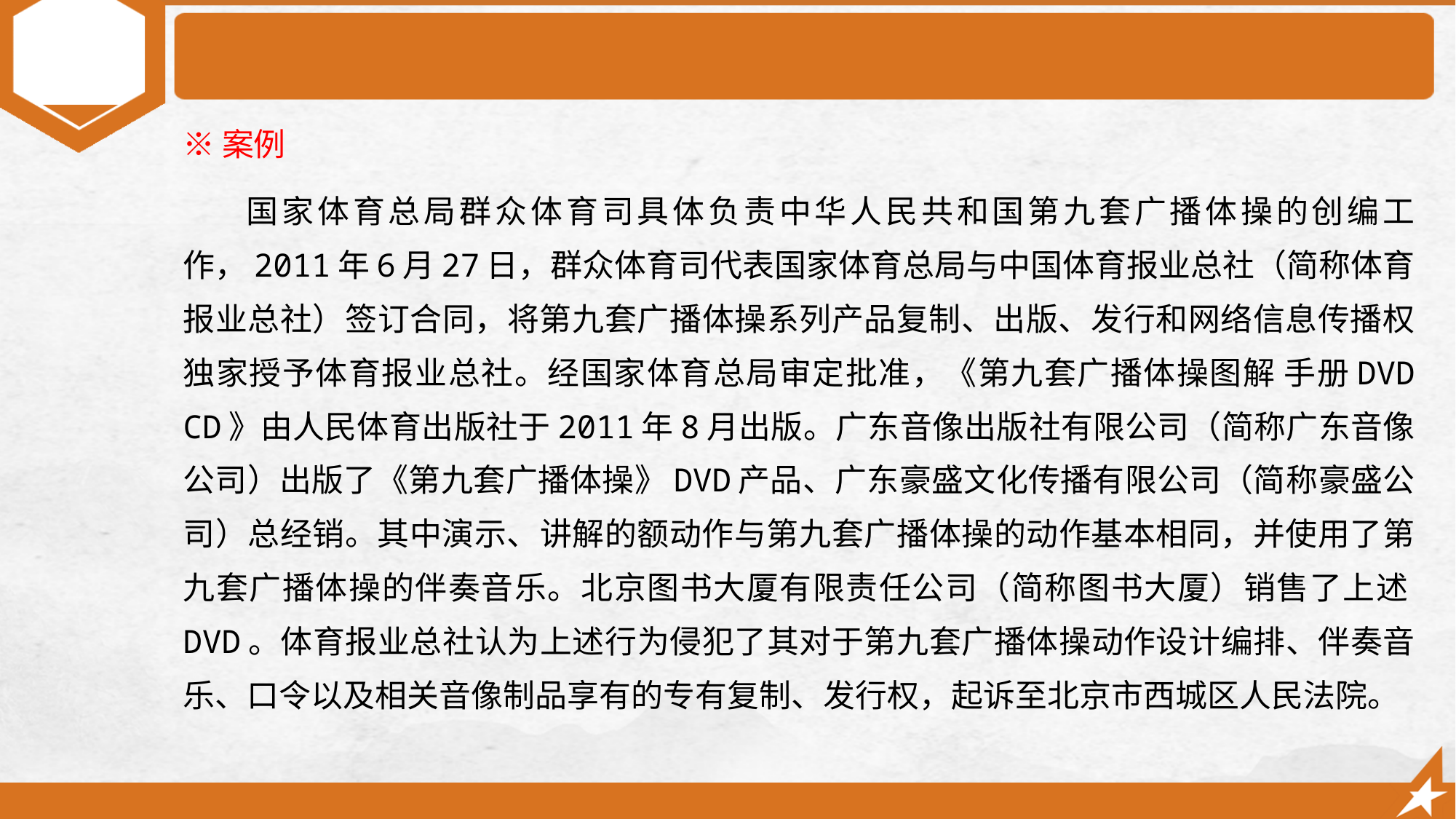

※案例
     国家体育总局群众体育司具体负责中华人民共和国第九套广播体操的创编工作，2011年6月27日，群众体育司代表国家体育总局与中国体育报业总社（简称体育报业总社）签订合同，将第九套广播体操系列产品复制、出版、发行和网络信息传播权独家授予体育报业总社。经国家体育总局审定批准，《第九套广播体操图解 手册DVD CD》由人民体育出版社于2011年8月出版。广东音像出版社有限公司（简称广东音像公司）出版了《第九套广播体操》DVD产品、广东豪盛文化传播有限公司（简称豪盛公司）总经销。其中演示、讲解的额动作与第九套广播体操的动作基本相同，并使用了第九套广播体操的伴奏音乐。北京图书大厦有限责任公司（简称图书大厦）销售了上述DVD。体育报业总社认为上述行为侵犯了其对于第九套广播体操动作设计编排、伴奏音乐、口令以及相关音像制品享有的专有复制、发行权，起诉至北京市西城区人民法院。